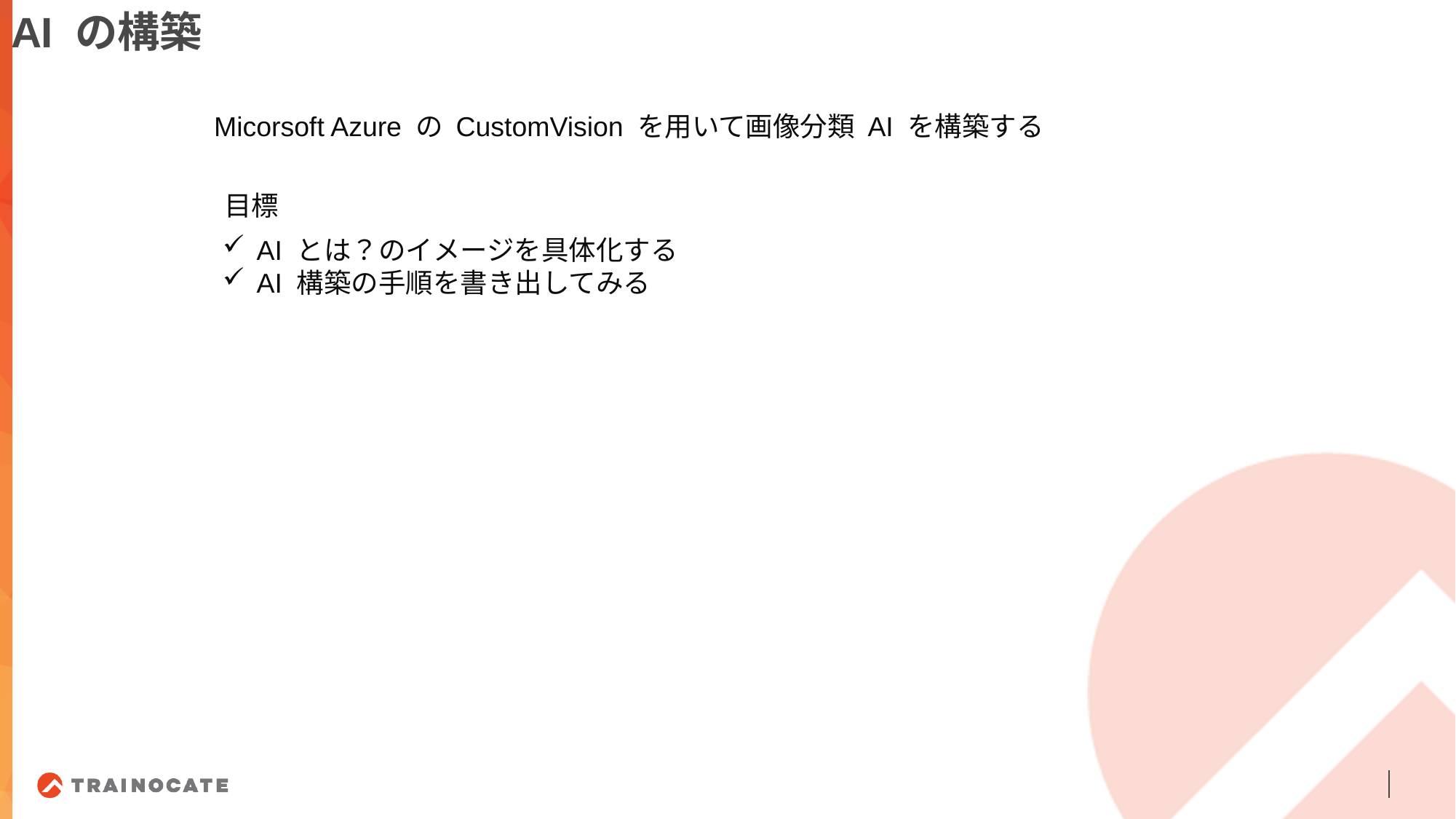

AI の構築
Micorsoft Azure の CustomVision を用いて画像分類 AI を構築する
目標
AI とは？のイメージを具体化する
AI 構築の手順を書き出してみる